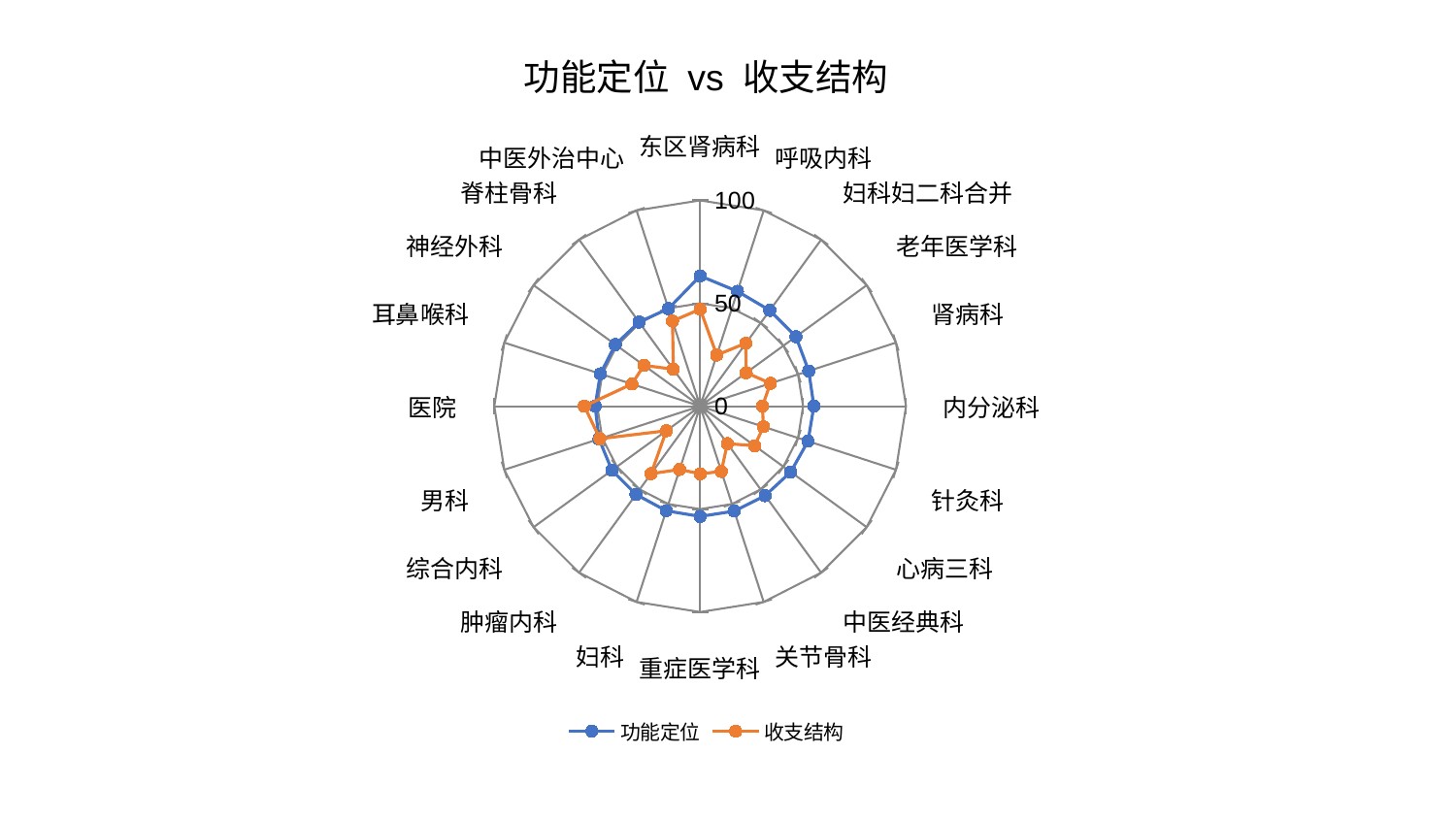

### Chart: 功能定位 vs 收支结构

| Category | 功能定位 | 收支结构 |
|---|---|---|
| 东区肾病科 | 63.30223822156812 | 47.133667079857986 |
| 呼吸内科 | 58.66552383752044 | 26.136626128623913 |
| 妇科妇二科合并 | 57.56633934828086 | 37.84002322683784 |
| 老年医学科 | 57.5005130173569 | 27.667631838386527 |
| 肾病科 | 55.49157474396059 | 35.90927162038143 |
| 内分泌科 | 55.24918385065608 | 30.23895803409406 |
| 针灸科 | 55.10766882288503 | 32.31677318594211 |
| 心病三科 | 54.396526994773254 | 32.72811398874907 |
| 中医经典科 | 53.74037285905126 | 22.47833947045518 |
| 关节骨科 | 53.59959479513287 | 33.334209451449894 |
| 重症医学科 | 53.57167489317235 | 32.88619240849597 |
| 妇科 | 53.43984048939096 | 32.33845255394149 |
| 肿瘤内科 | 53.02735859274447 | 40.57291323414782 |
| 综合内科 | 52.98578958349545 | 20.31925830303683 |
| 男科 | 51.662744572876285 | 51.21173427015644 |
| 医院 | 51.016411180410294 | 56.24436179971337 |
| 耳鼻喉科 | 50.94171348380895 | 34.85235517283965 |
| 神经外科 | 50.93186253795198 | 33.756387133014435 |
| 脊柱骨科 | 50.50903828679294 | 22.19968363017675 |
| 中医外治中心 | 49.87508216478664 | 43.483067166024476 |
39